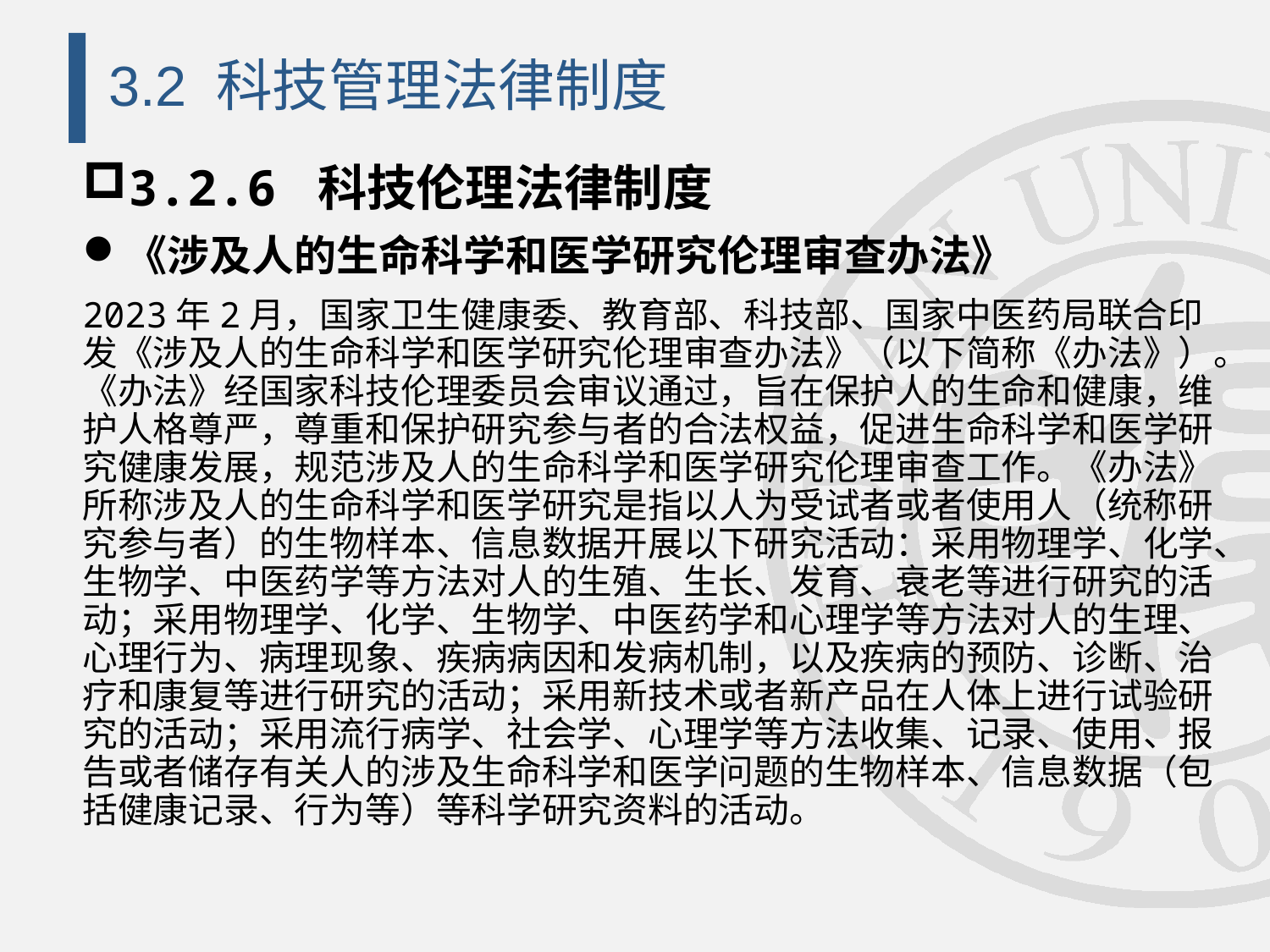

# 3.2 科技管理法律制度
3.2.6 科技伦理法律制度
《涉及人的生命科学和医学研究伦理审查办法》
2023年2月，国家卫生健康委、教育部、科技部、国家中医药局联合印发《涉及人的生命科学和医学研究伦理审查办法》（以下简称《办法》）。《办法》经国家科技伦理委员会审议通过，旨在保护人的生命和健康，维护人格尊严，尊重和保护研究参与者的合法权益，促进生命科学和医学研究健康发展，规范涉及人的生命科学和医学研究伦理审查工作。《办法》所称涉及人的生命科学和医学研究是指以人为受试者或者使用人（统称研究参与者）的生物样本、信息数据开展以下研究活动：采用物理学、化学、生物学、中医药学等方法对人的生殖、生长、发育、衰老等进行研究的活动；采用物理学、化学、生物学、中医药学和心理学等方法对人的生理、心理行为、病理现象、疾病病因和发病机制，以及疾病的预防、诊断、治疗和康复等进行研究的活动；采用新技术或者新产品在人体上进行试验研究的活动；采用流行病学、社会学、心理学等方法收集、记录、使用、报告或者储存有关人的涉及生命科学和医学问题的生物样本、信息数据（包括健康记录、行为等）等科学研究资料的活动。